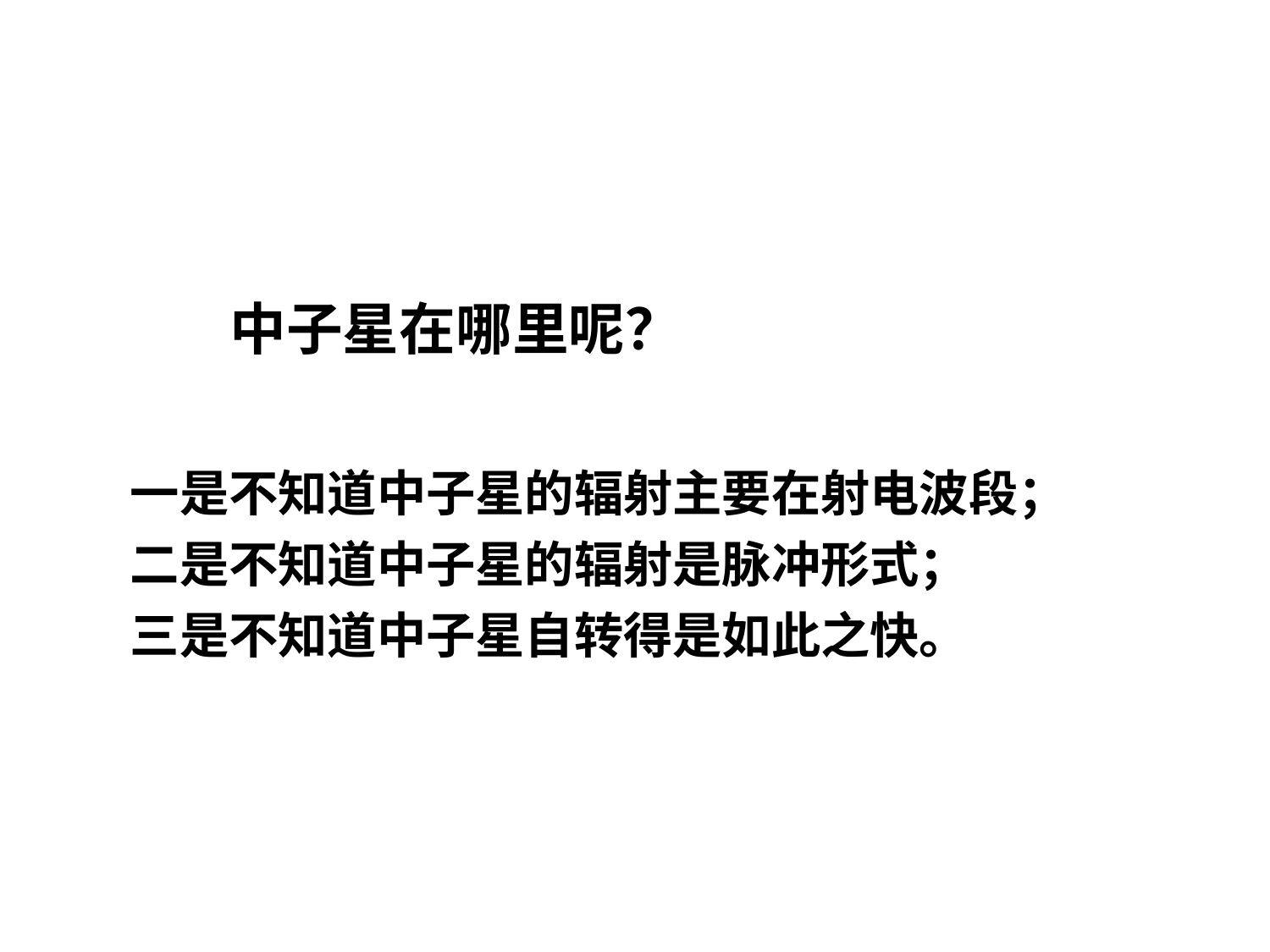

中子星在哪里呢？

一是不知道中子星的辐射主要在射电波段；
二是不知道中子星的辐射是脉冲形式；
三是不知道中子星自转得是如此之快。